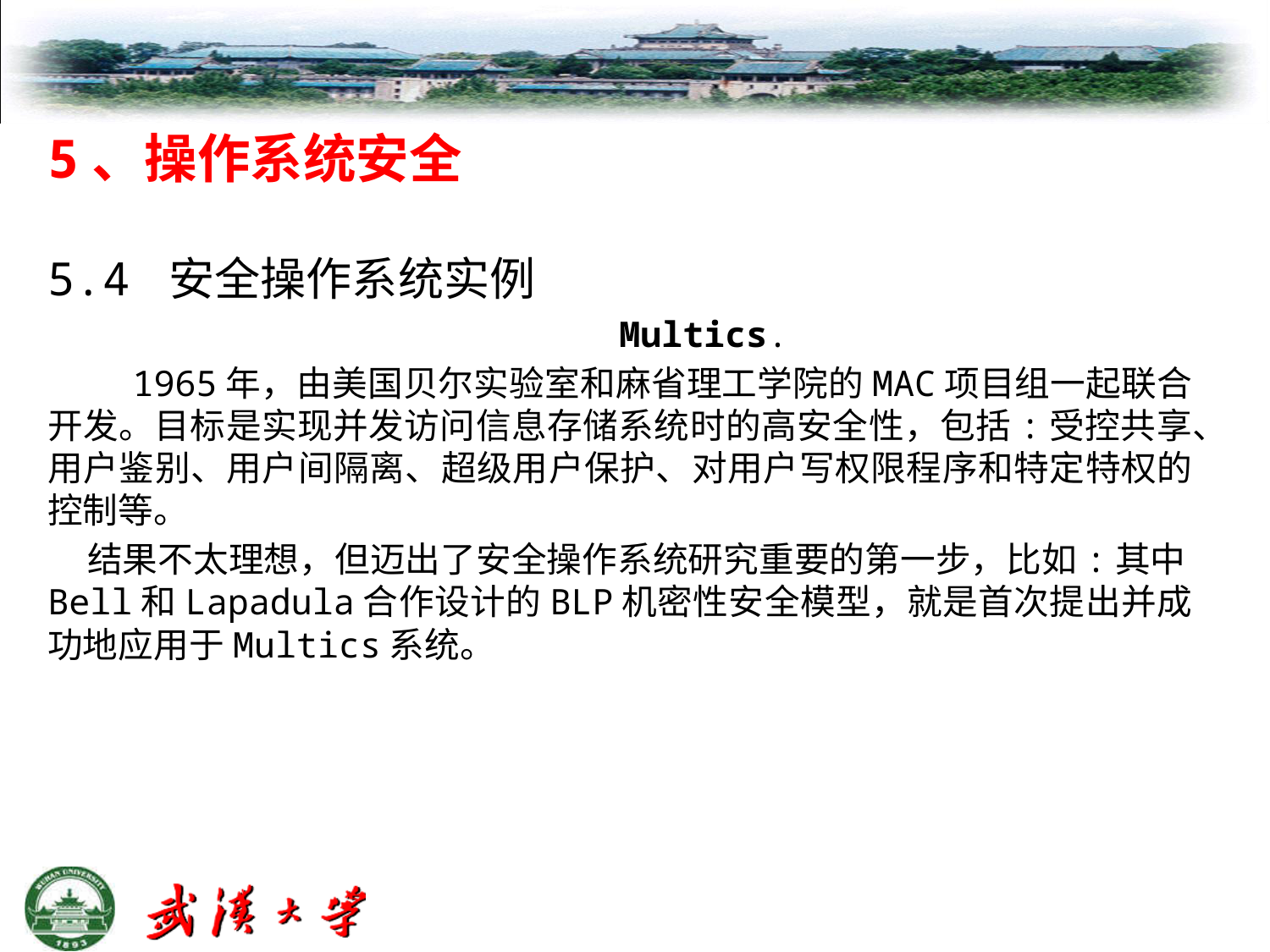

5、操作系统安全
5.4 安全操作系统实例
                           Multics.
    1965年，由美国贝尔实验室和麻省理工学院的MAC项目组一起联合开发。目标是实现并发访问信息存储系统时的高安全性，包括:受控共享、用户鉴别、用户间隔离、超级用户保护、对用户写权限程序和特定特权的控制等。
    结果不太理想，但迈出了安全操作系统研究重要的第一步，比如:其中Bell和Lapadula合作设计的BLP机密性安全模型，就是首次提出并成功地应用于Multics系统。